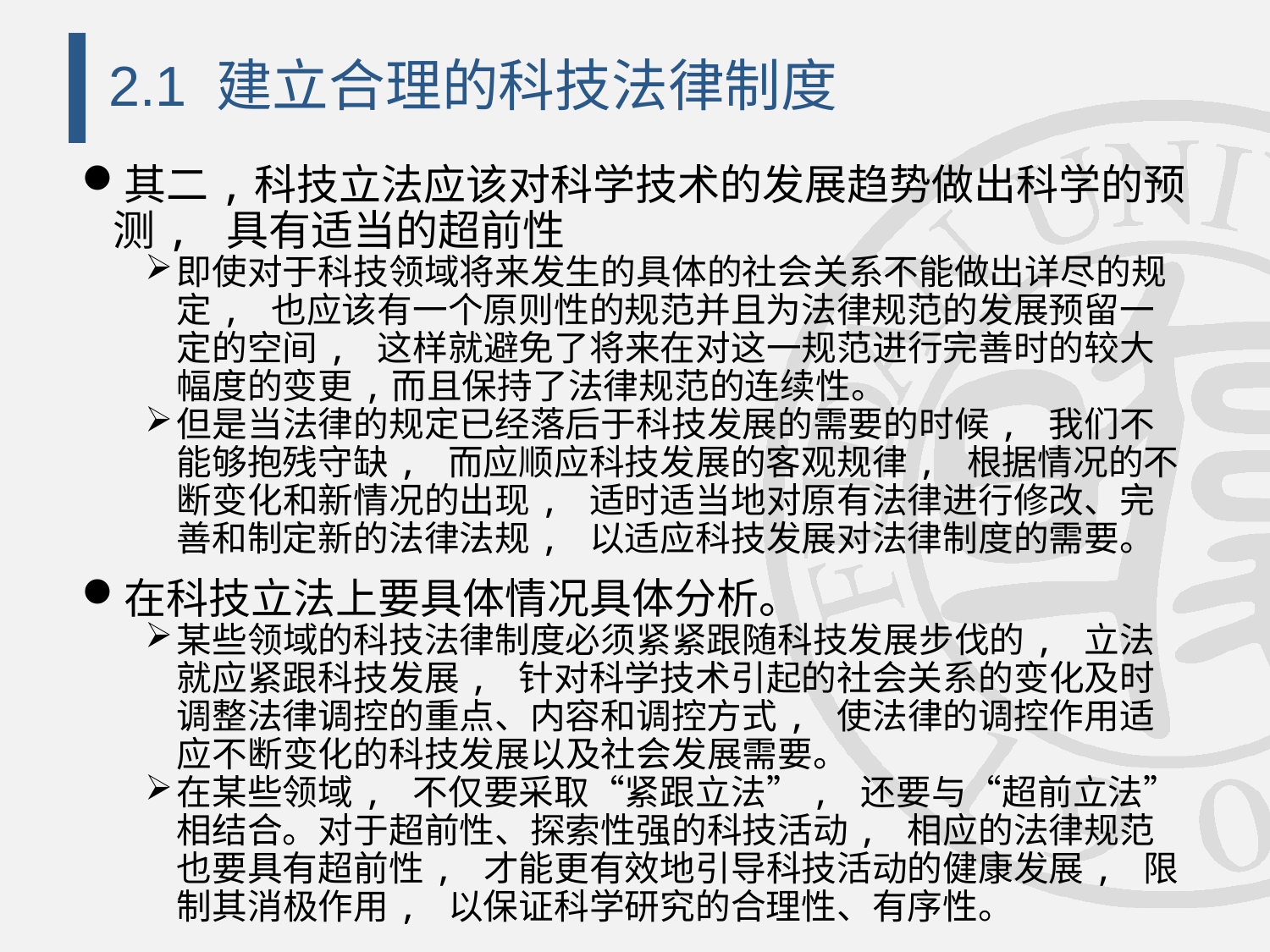

# 2.1 建立合理的科技法律制度
其二,科技立法应该对科学技术的发展趋势做出科学的预测, 具有适当的超前性
即使对于科技领域将来发生的具体的社会关系不能做出详尽的规定, 也应该有一个原则性的规范并且为法律规范的发展预留一定的空间, 这样就避免了将来在对这一规范进行完善时的较大幅度的变更,而且保持了法律规范的连续性。
但是当法律的规定已经落后于科技发展的需要的时候, 我们不能够抱残守缺, 而应顺应科技发展的客观规律, 根据情况的不断变化和新情况的出现, 适时适当地对原有法律进行修改、完善和制定新的法律法规, 以适应科技发展对法律制度的需要。
在科技立法上要具体情况具体分析。
某些领域的科技法律制度必须紧紧跟随科技发展步伐的, 立法就应紧跟科技发展, 针对科学技术引起的社会关系的变化及时调整法律调控的重点、内容和调控方式, 使法律的调控作用适应不断变化的科技发展以及社会发展需要。
在某些领域, 不仅要采取“紧跟立法”, 还要与“超前立法”相结合。对于超前性、探索性强的科技活动, 相应的法律规范也要具有超前性, 才能更有效地引导科技活动的健康发展, 限制其消极作用, 以保证科学研究的合理性、有序性。